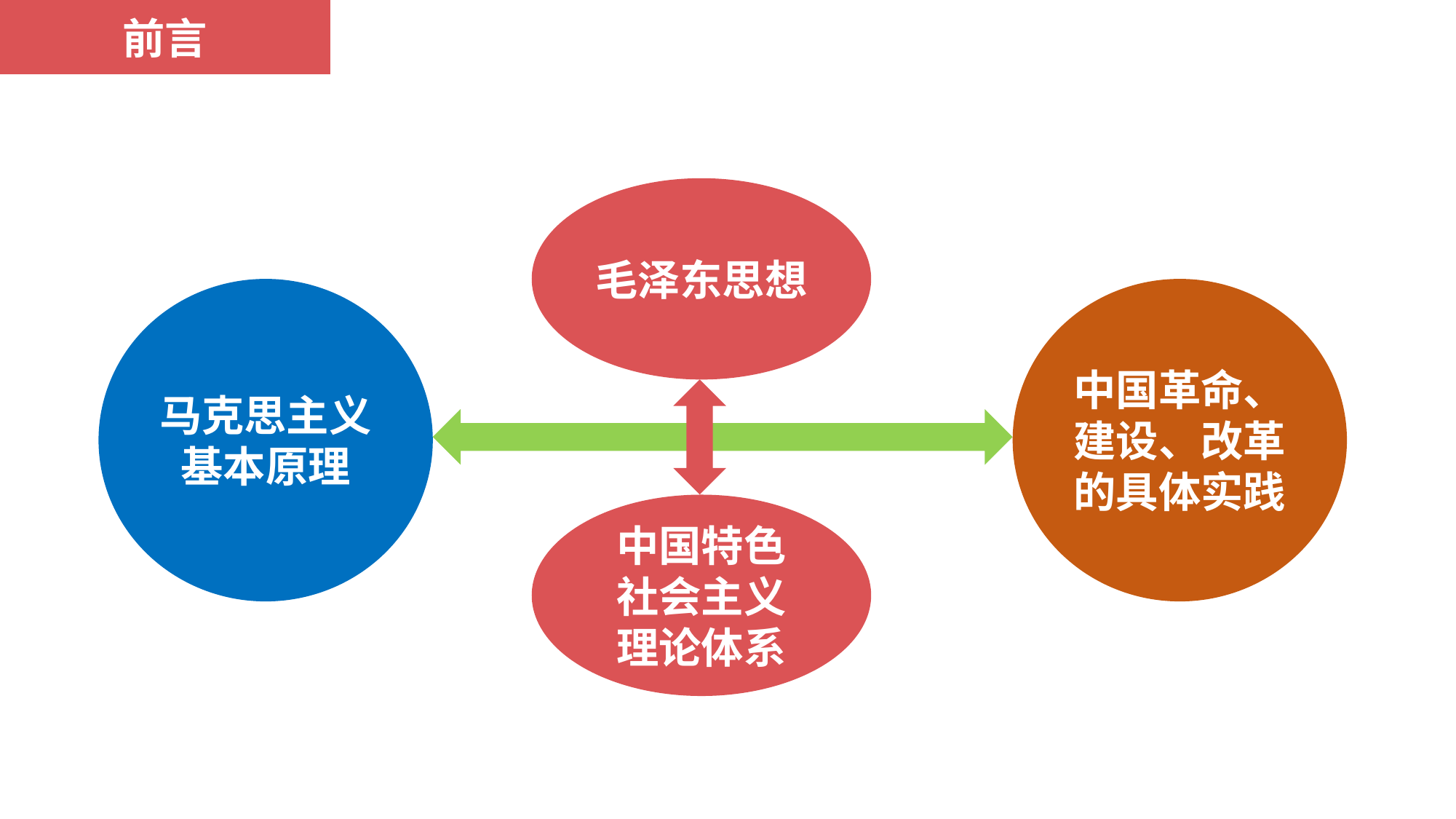

前言
毛泽东思想
马克思主义基本原理
中国革命、建设、改革的具体实践

中国特色
社会主义
理论体系